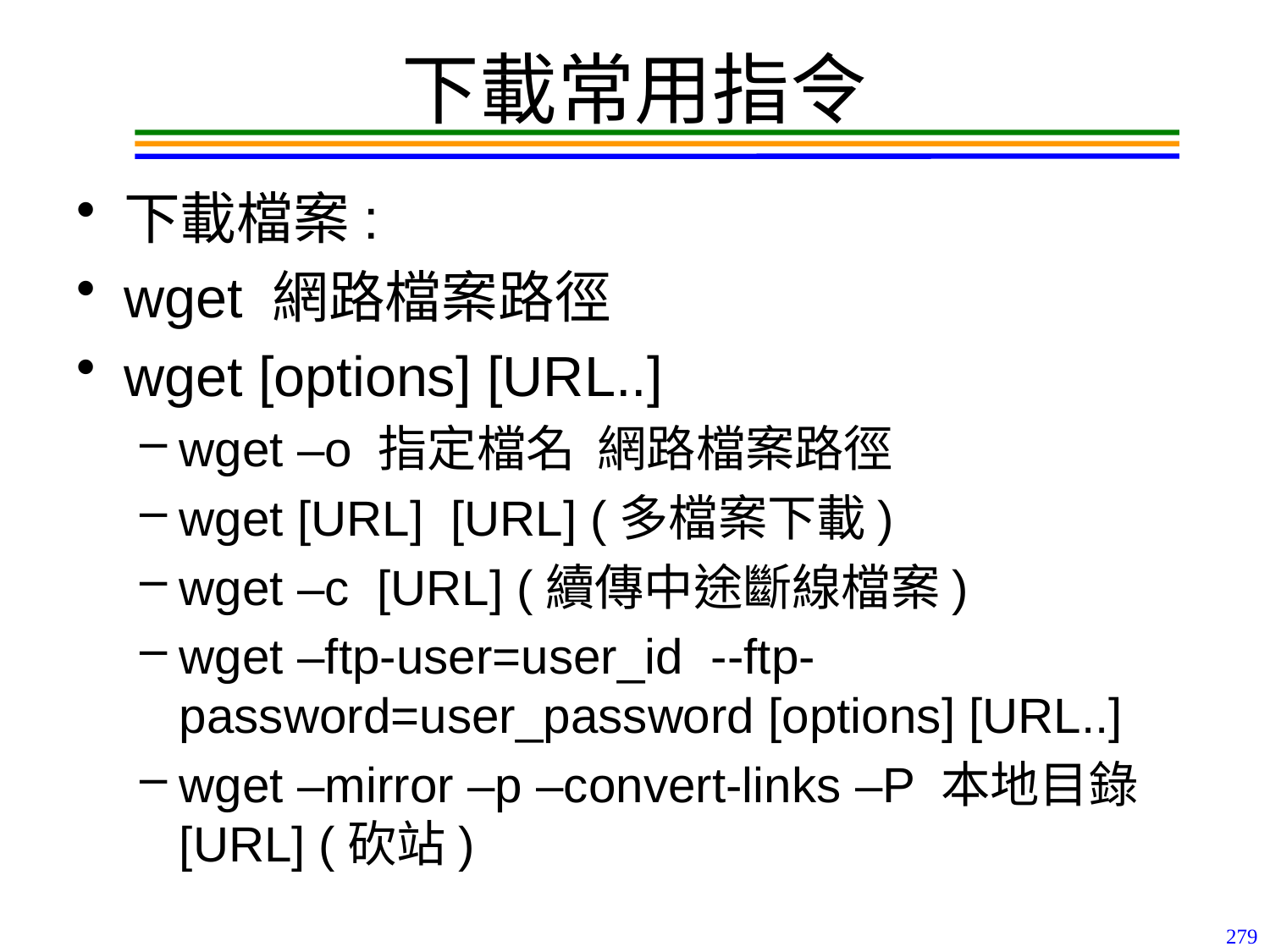

# 下載常用指令
下載檔案:
wget 網路檔案路徑
wget [options] [URL..]
wget –o 指定檔名  網路檔案路徑
wget [URL]  [URL] (多檔案下載)
wget –c  [URL] (續傳中途斷線檔案)
wget –ftp-user=user_id  --ftp-password=user_password [options] [URL..]
wget –mirror –p –convert-links –P 本地目錄 [URL] (砍站)
279